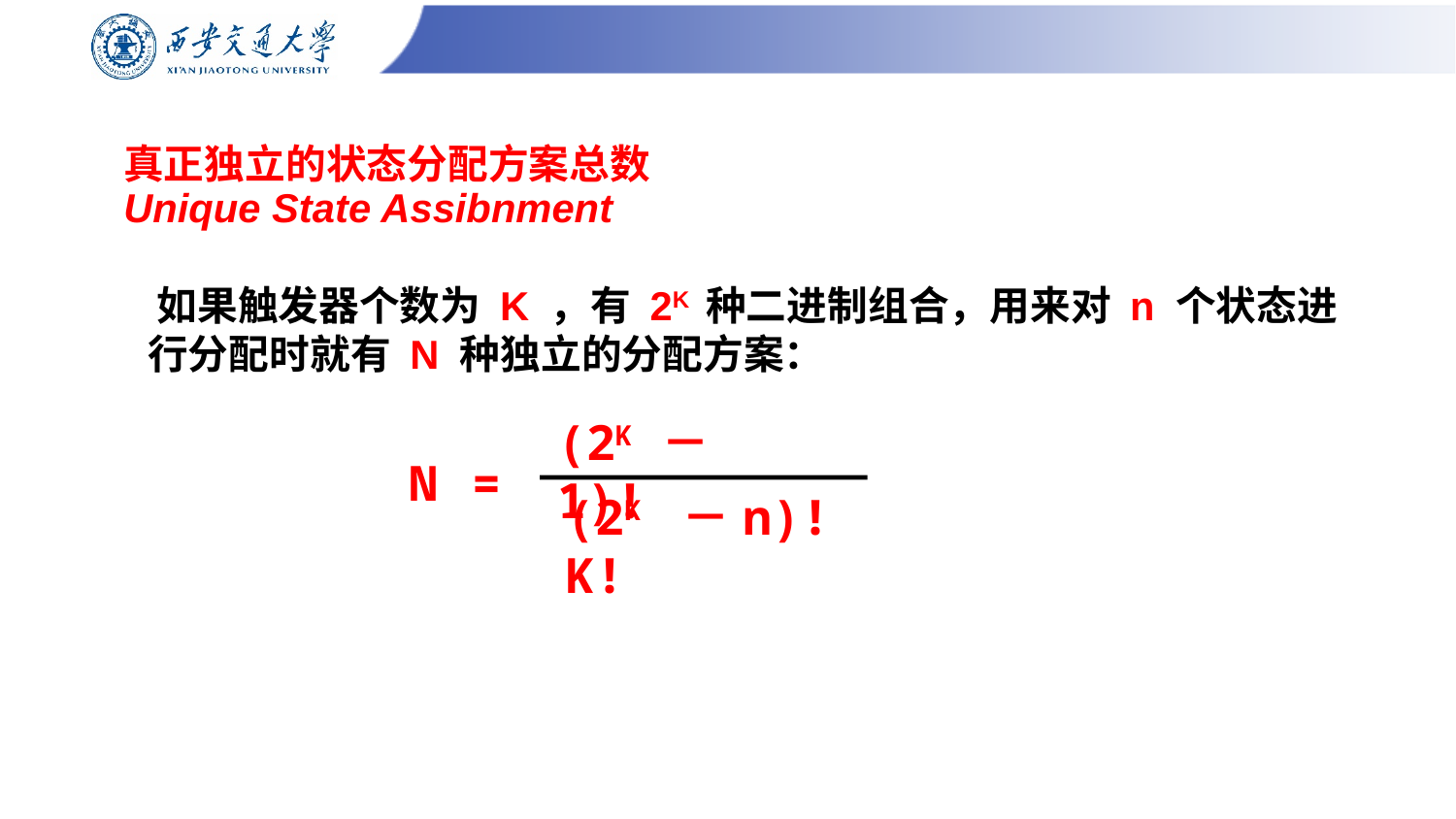

# 真正独立的状态分配方案总数 Unique State Assibnment
      如果触发器个数为 K ，有 2K 种二进制组合，用来对 n 个状态进行分配时就有 N 种独立的分配方案：

(2K － 1)!
N  =

(2K －n)! K!